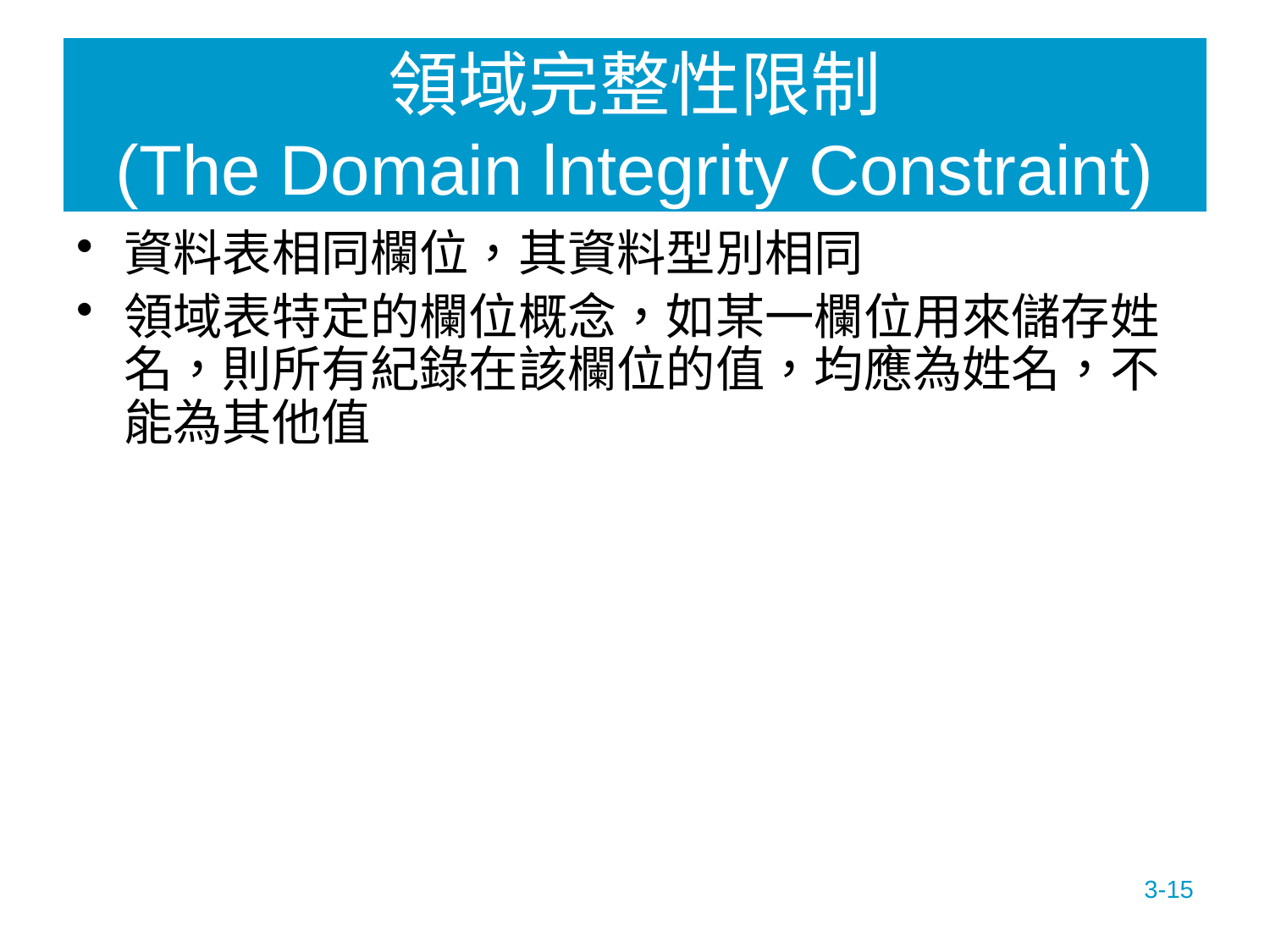

# 領域完整性限制 (The Domain lntegrity Constraint)
資料表相同欄位，其資料型別相同
領域表特定的欄位概念，如某一欄位用來儲存姓名，則所有紀錄在該欄位的值，均應為姓名，不能為其他值
3-15